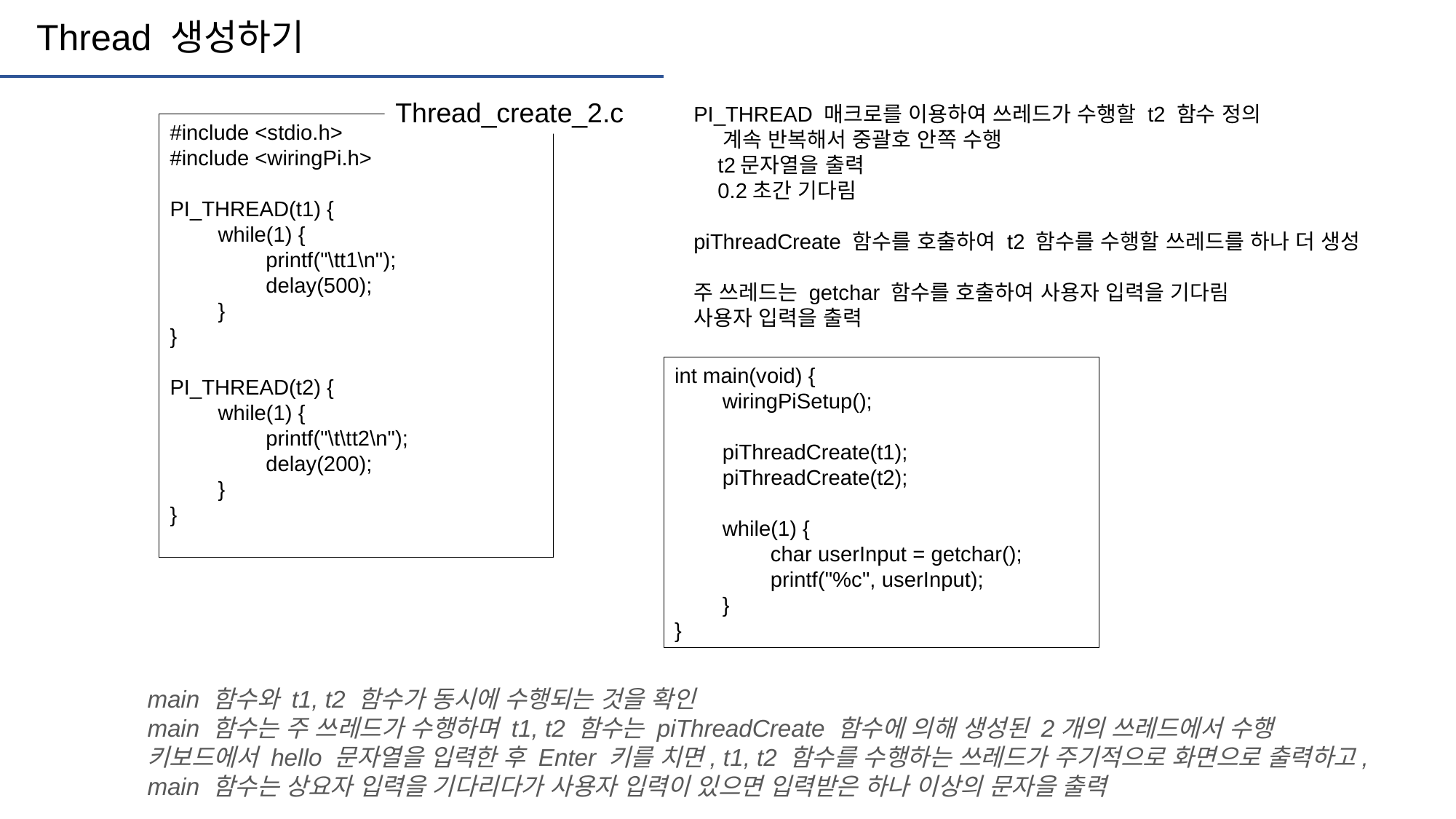

Thread 생성하기
Thread_create_2.c
PI_THREAD 매크로를 이용하여 쓰레드가 수행할 t2 함수 정의
    계속 반복해서 중괄호 안쪽 수행
    t2문자열을 출력
    0.2초간 기다림

piThreadCreate 함수를 호출하여 t2 함수를 수행할 쓰레드를 하나 더 생성

주 쓰레드는 getchar 함수를 호출하여 사용자 입력을 기다림
사용자 입력을 출력
#include <stdio.h>
#include <wiringPi.h>

PI_THREAD(t1) {
        while(1) {
                printf("\tt1\n");
                delay(500);
        }
}

PI_THREAD(t2) {
        while(1) {
                printf("\t\tt2\n");
                delay(200);
        }
}

int main(void) {
        wiringPiSetup();

        piThreadCreate(t1);
        piThreadCreate(t2);

        while(1) {
                char userInput = getchar();
                printf("%c", userInput);
        }
}
main 함수와 t1, t2 함수가 동시에 수행되는 것을 확인
main 함수는 주 쓰레드가 수행하며 t1, t2 함수는 piThreadCreate 함수에 의해 생성된 2개의 쓰레드에서 수행
키보드에서 hello 문자열을 입력한 후 Enter 키를 치면, t1, t2 함수를 수행하는 쓰레드가 주기적으로 화면으로 출력하고,
main 함수는 상요자 입력을 기다리다가 사용자 입력이 있으면 입력받은 하나 이상의 문자을 출력